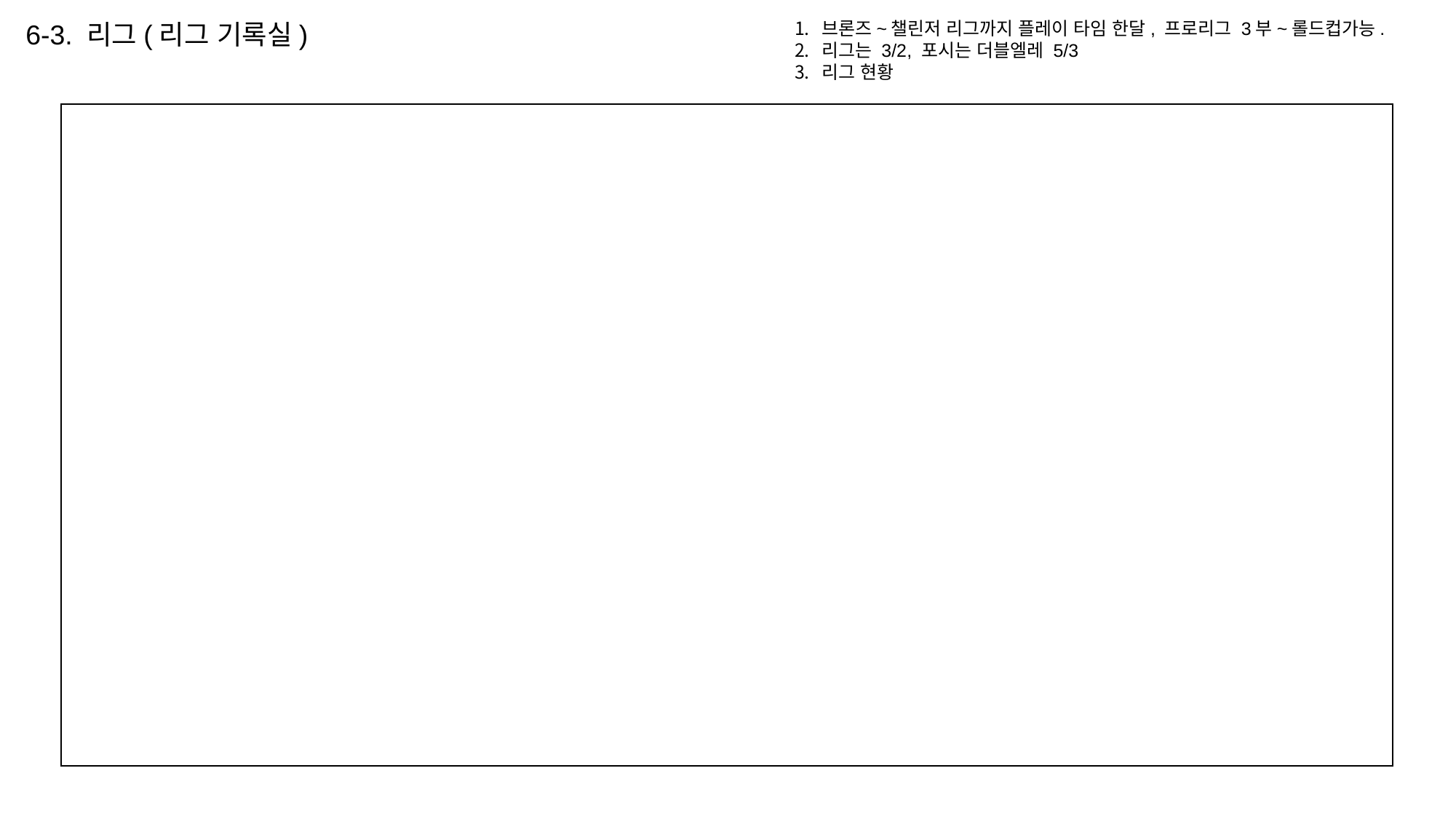

6-3. 리그(리그 기록실)
브론즈~챌린저 리그까지 플레이 타임 한달, 프로리그 3부~롤드컵가능.
리그는 3/2, 포시는 더블엘레 5/3
리그 현황